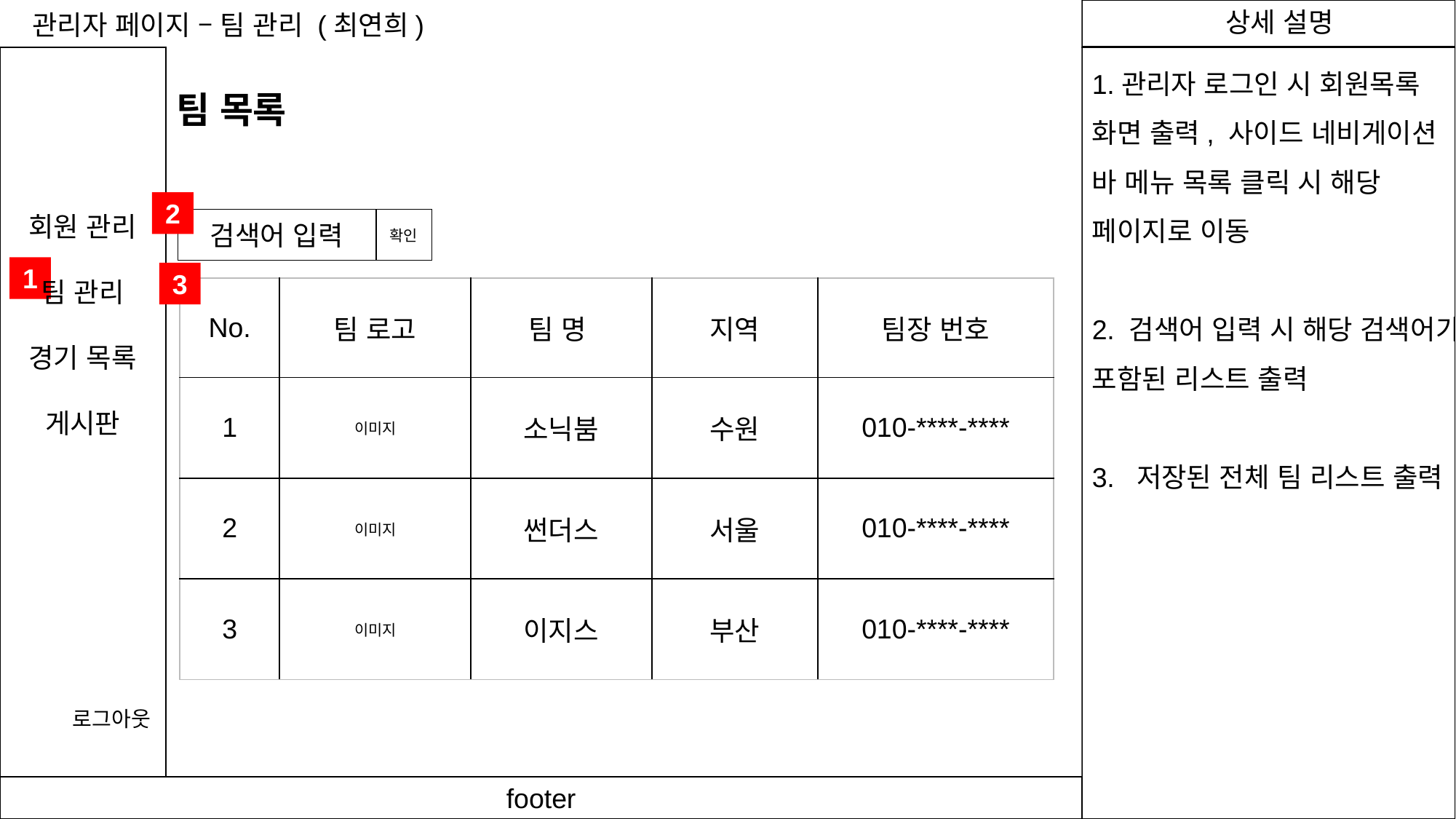

관리자 페이지 – 팀 관리 (최연희)
1.관리자 로그인 시 회원목록 화면 출력, 사이드 네비게이션 바 메뉴 목록 클릭 시 해당 페이지로 이동

2. 검색어 입력 시 해당 검색어가 포함된 리스트 출력

3.  저장된 전체 팀 리스트 출력

팀 목록
2
회원 관리

팀 관리

경기 목록

게시판
검색어 입력
확인
1
3
| No. | 팀 로고 | 팀 명 | 지역 | 팀장 번호 |
| --- | --- | --- | --- | --- |
| 1 | 이미지 | 소닉붐 | 수원 | 010-\*\*\*\*-\*\*\*\* |
| 2 | 이미지 | 썬더스 | 서울 | 010-\*\*\*\*-\*\*\*\* |
| 3 | 이미지 | 이지스 | 부산 | 010-\*\*\*\*-\*\*\*\* |

로그아웃
footer